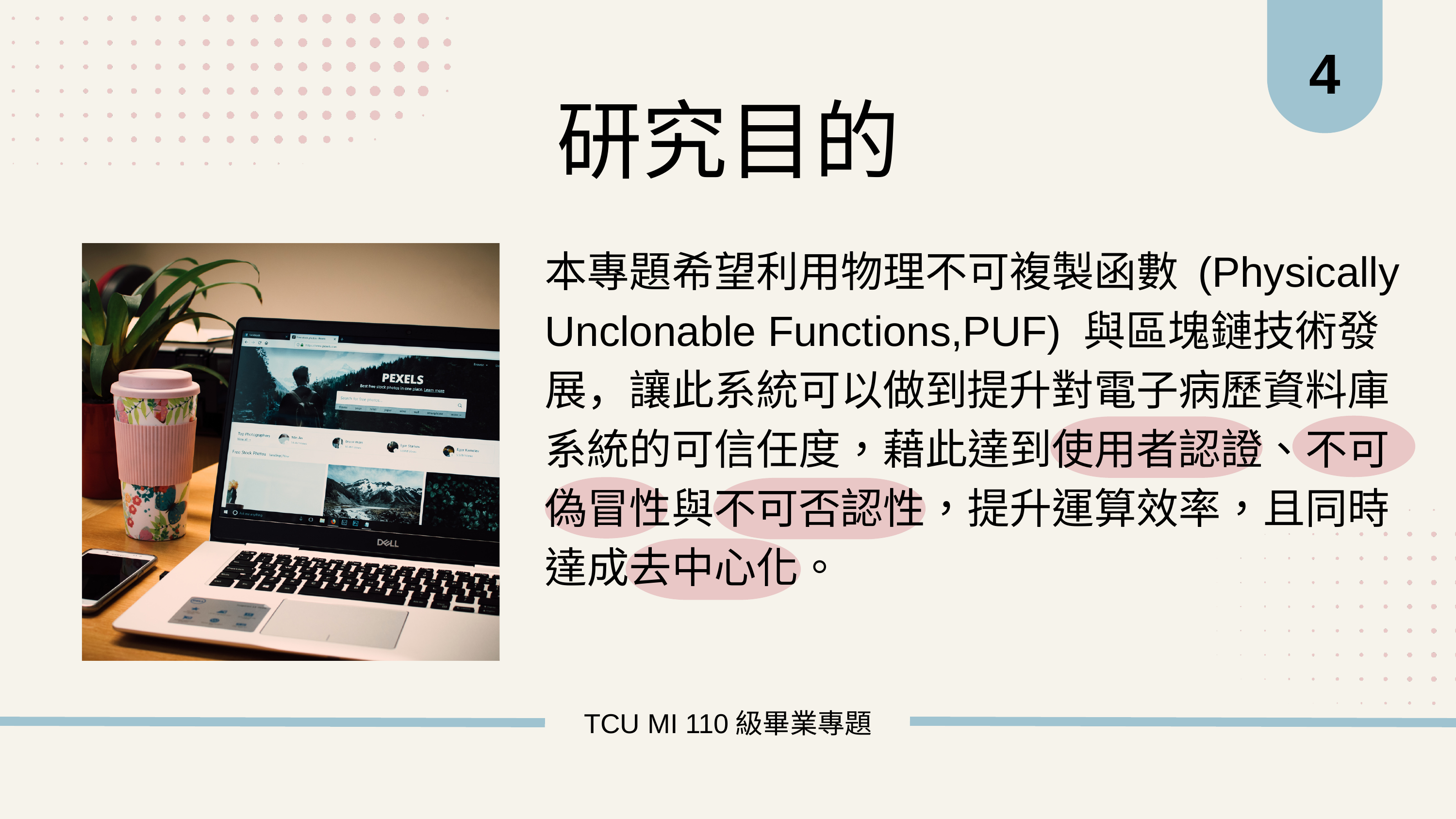

4

研究目的
本專題希望利用物理不可複製函數 (Physically Unclonable Functions,PUF) 與區塊鏈技術發展，讓此系統可以做到提升對電子病歷資料庫系統的可信任度，藉此達到使用者認證、不可偽冒性與不可否認性，提升運算效率，且同時達成去中心化。

TCU MI 110級畢業專題